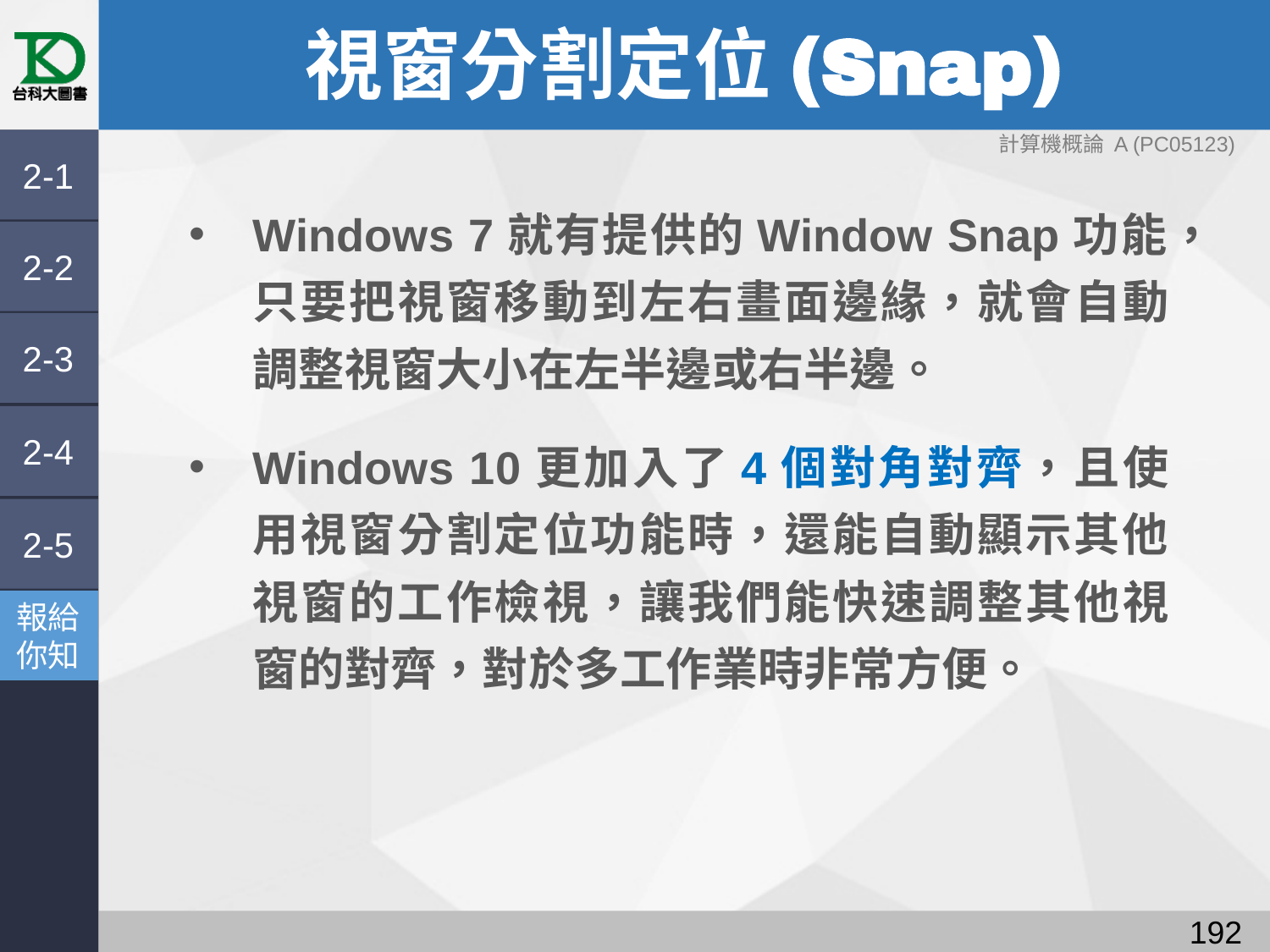

# 視窗分割定位(Snap)
計算機概論 A (PC05123)
2-1
Windows 7就有提供的Window Snap功能，只要把視窗移動到左右畫面邊緣，就會自動調整視窗大小在左半邊或右半邊。
Windows 10更加入了4個對角對齊，且使用視窗分割定位功能時，還能自動顯示其他視窗的工作檢視，讓我們能快速調整其他視窗的對齊，對於多工作業時非常方便。
2-2
2-3
2-4
2-5
報給
你知
192